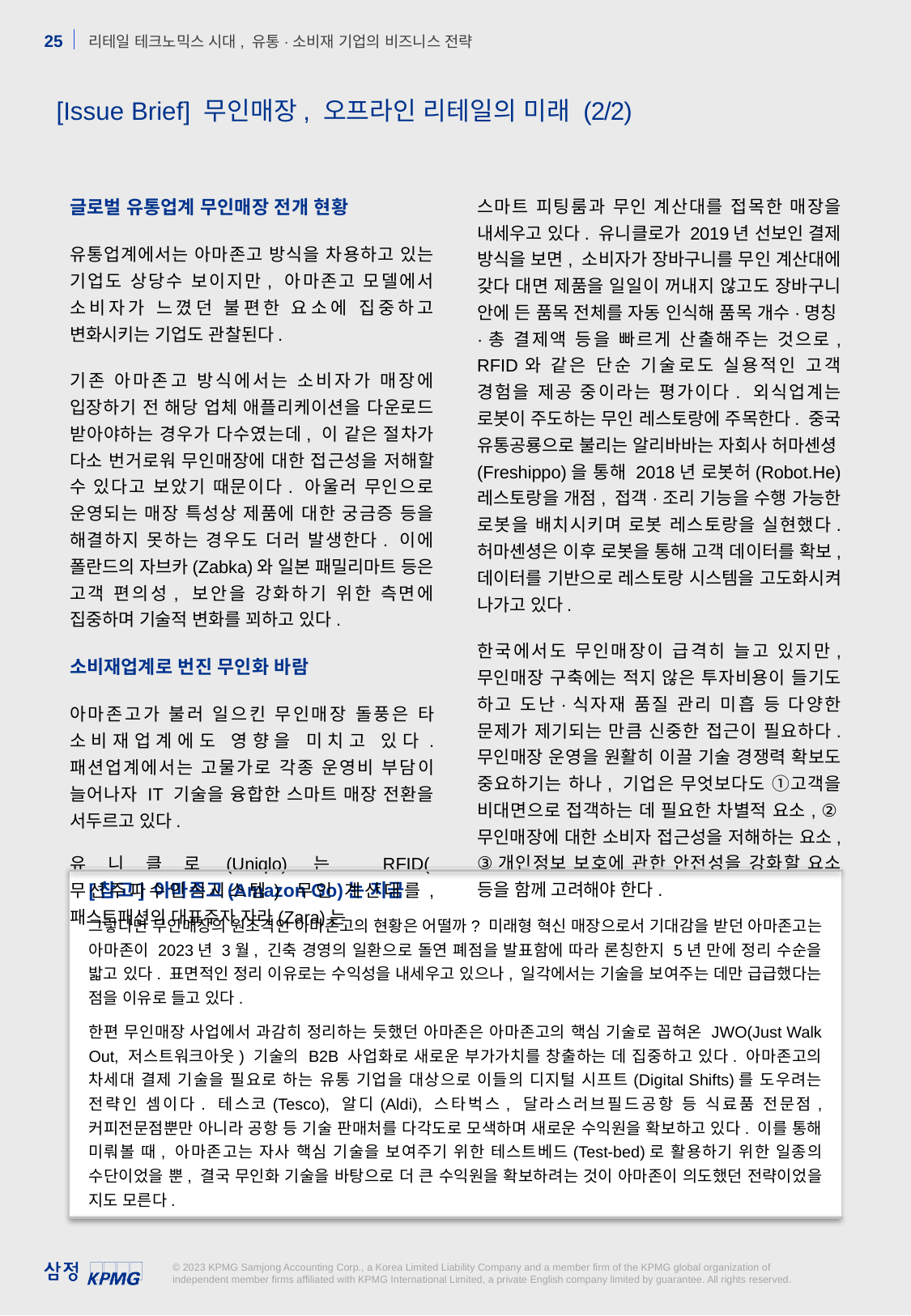

[Issue Brief] 무인매장, 오프라인 리테일의 미래 (2/2)
글로벌 유통업계 무인매장 전개 현황
유통업계에서는 아마존고 방식을 차용하고 있는 기업도 상당수 보이지만, 아마존고 모델에서 소비자가 느꼈던 불편한 요소에 집중하고 변화시키는 기업도 관찰된다.
기존 아마존고 방식에서는 소비자가 매장에 입장하기 전 해당 업체 애플리케이션을 다운로드 받아야하는 경우가 다수였는데, 이 같은 절차가 다소 번거로워 무인매장에 대한 접근성을 저해할 수 있다고 보았기 때문이다. 아울러 무인으로 운영되는 매장 특성상 제품에 대한 궁금증 등을 해결하지 못하는 경우도 더러 발생한다. 이에 폴란드의 자브카(Zabka)와 일본 패밀리마트 등은 고객 편의성, 보안을 강화하기 위한 측면에 집중하며 기술적 변화를 꾀하고 있다.
소비재업계로 번진 무인화 바람
아마존고가 불러 일으킨 무인매장 돌풍은 타 소비재업계에도 영향을 미치고 있다. 패션업계에서는 고물가로 각종 운영비 부담이 늘어나자 IT 기술을 융합한 스마트 매장 전환을 서두르고 있다.
유니클로(Uniqlo)는 RFID(무선주파수인식시스템) 무인 계산대를, 패스트패션의 대표주자 자라(Zara)는
스마트 피팅룸과 무인 계산대를 접목한 매장을 내세우고 있다. 유니클로가 2019년 선보인 결제 방식을 보면, 소비자가 장바구니를 무인 계산대에 갖다 대면 제품을 일일이 꺼내지 않고도 장바구니 안에 든 품목 전체를 자동 인식해 품목 개수·명칭·총 결제액 등을 빠르게 산출해주는 것으로, RFID와 같은 단순 기술로도 실용적인 고객 경험을 제공 중이라는 평가이다. 외식업계는 로봇이 주도하는 무인 레스토랑에 주목한다. 중국 유통공룡으로 불리는 알리바바는 자회사 허마셴셩(Freshippo)을 통해 2018년 로봇허(Robot.He) 레스토랑을 개점, 접객·조리 기능을 수행 가능한 로봇을 배치시키며 로봇 레스토랑을 실현했다. 허마셴셩은 이후 로봇을 통해 고객 데이터를 확보, 데이터를 기반으로 레스토랑 시스템을 고도화시켜 나가고 있다.
한국에서도 무인매장이 급격히 늘고 있지만, 무인매장 구축에는 적지 않은 투자비용이 들기도 하고 도난·식자재 품질 관리 미흡 등 다양한 문제가 제기되는 만큼 신중한 접근이 필요하다. 무인매장 운영을 원활히 이끌 기술 경쟁력 확보도 중요하기는 하나, 기업은 무엇보다도 ①고객을 비대면으로 접객하는 데 필요한 차별적 요소, ②무인매장에 대한 소비자 접근성을 저해하는 요소, ③개인정보 보호에 관한 안전성을 강화할 요소 등을 함께 고려해야 한다.
[참고] 아마존고(Amazon Go)는 지금
그렇다면 무인매장의 원조격인 아마존고의 현황은 어떨까? 미래형 혁신 매장으로서 기대감을 받던 아마존고는 아마존이 2023년 3월, 긴축 경영의 일환으로 돌연 폐점을 발표함에 따라 론칭한지 5년 만에 정리 수순을 밟고 있다. 표면적인 정리 이유로는 수익성을 내세우고 있으나, 일각에서는 기술을 보여주는 데만 급급했다는 점을 이유로 들고 있다.
한편 무인매장 사업에서 과감히 정리하는 듯했던 아마존은 아마존고의 핵심 기술로 꼽혀온 JWO(Just Walk Out, 저스트워크아웃) 기술의 B2B 사업화로 새로운 부가가치를 창출하는 데 집중하고 있다. 아마존고의 차세대 결제 기술을 필요로 하는 유통 기업을 대상으로 이들의 디지털 시프트(Digital Shifts)를 도우려는 전략인 셈이다. 테스코(Tesco), 알디(Aldi), 스타벅스, 달라스러브필드공항 등 식료품 전문점, 커피전문점뿐만 아니라 공항 등 기술 판매처를 다각도로 모색하며 새로운 수익원을 확보하고 있다. 이를 통해 미뤄볼 때, 아마존고는 자사 핵심 기술을 보여주기 위한 테스트베드(Test-bed)로 활용하기 위한 일종의 수단이었을 뿐, 결국 무인화 기술을 바탕으로 더 큰 수익원을 확보하려는 것이 아마존이 의도했던 전략이었을 지도 모른다.